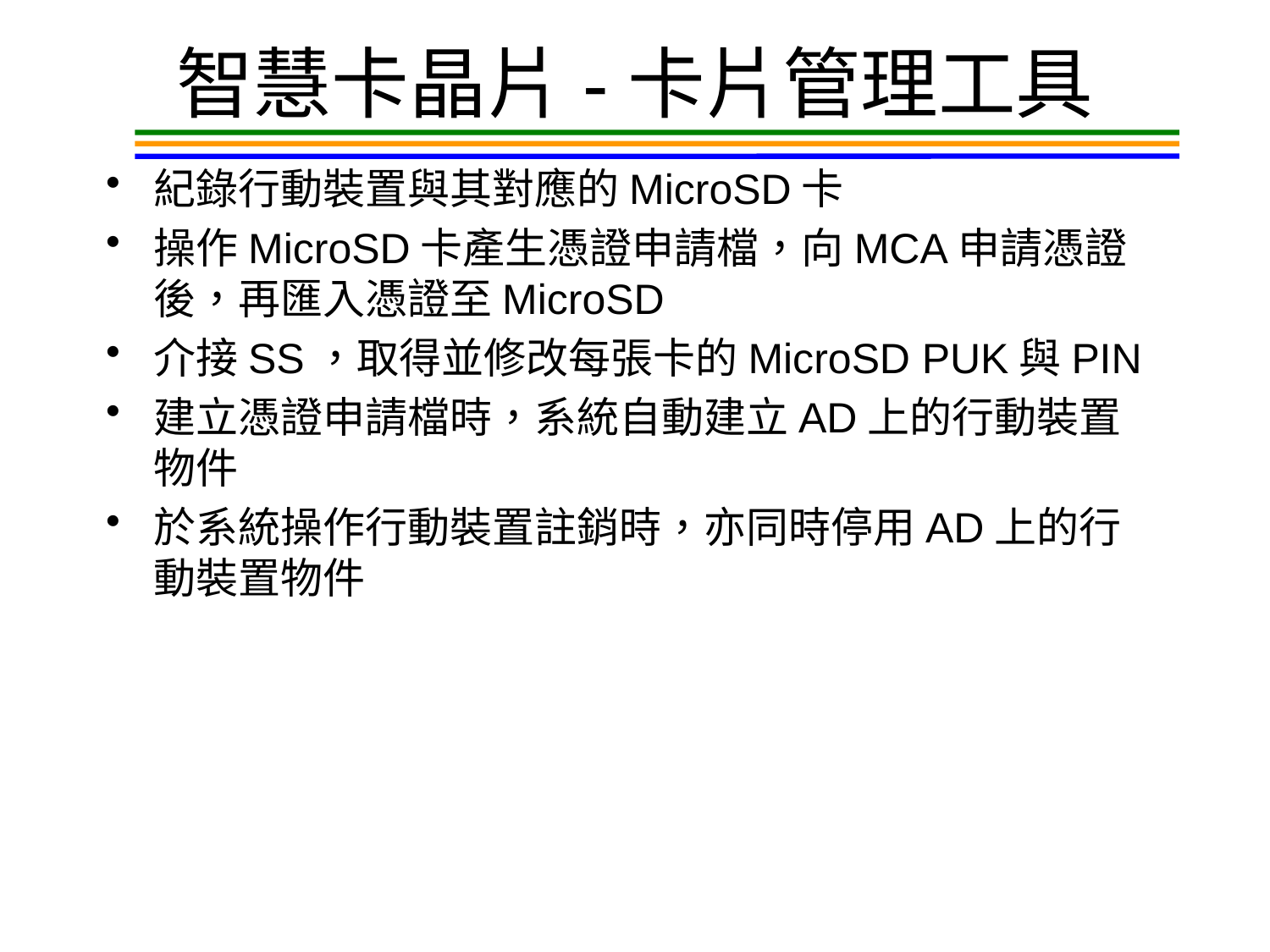

# 智慧卡晶片-卡片管理工具
紀錄行動裝置與其對應的MicroSD卡
操作MicroSD卡產生憑證申請檔，向MCA申請憑證後，再匯入憑證至MicroSD
介接SS，取得並修改每張卡的MicroSD PUK與PIN
建立憑證申請檔時，系統自動建立AD上的行動裝置物件
於系統操作行動裝置註銷時，亦同時停用AD上的行動裝置物件